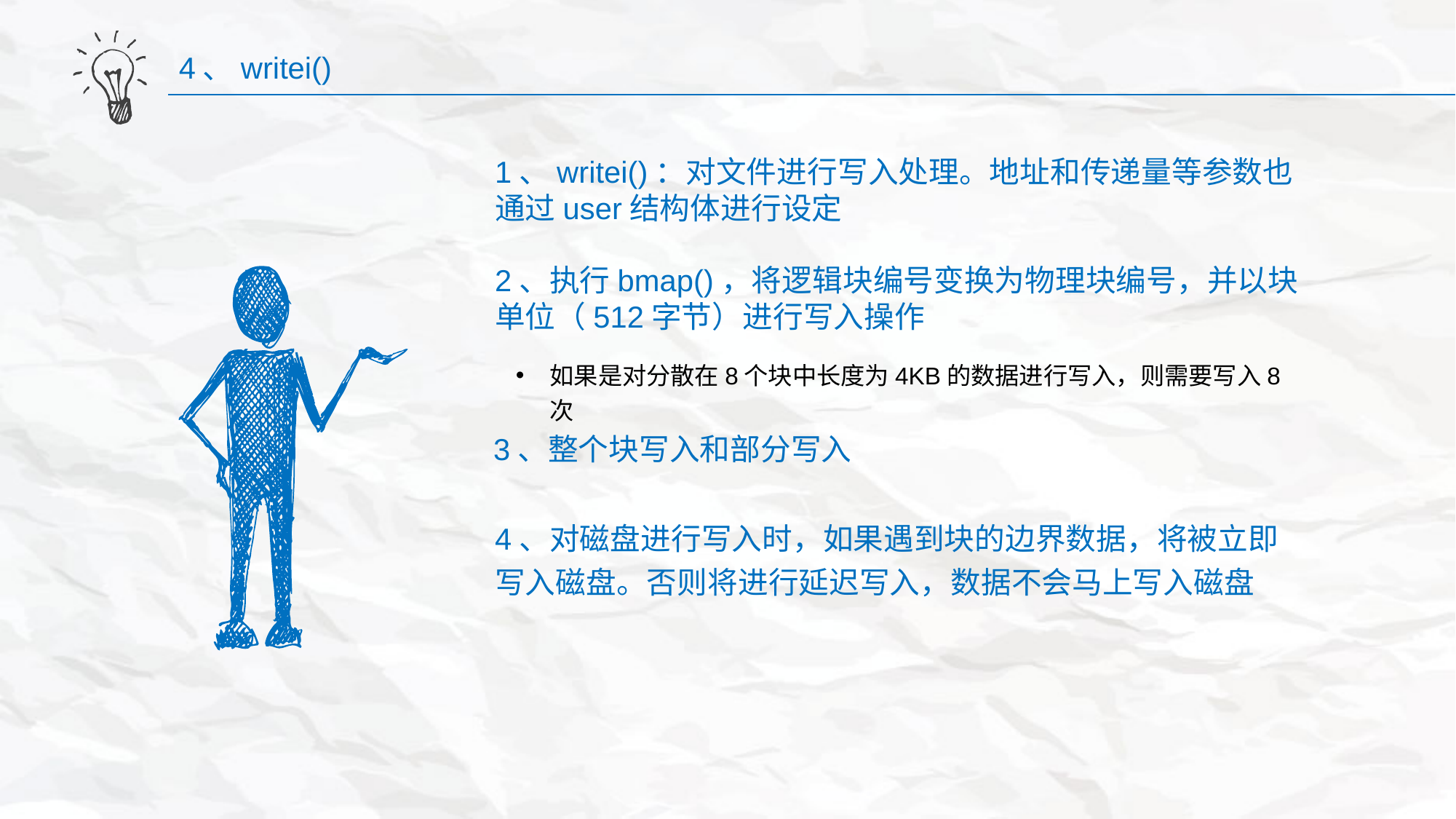

4、writei()
1、writei()：对文件进行写入处理。地址和传递量等参数也通过user结构体进行设定
2、执行bmap()，将逻辑块编号变换为物理块编号，并以块单位（512字节）进行写入操作
如果是对分散在8个块中长度为4KB的数据进行写入，则需要写入8次
3、整个块写入和部分写入
4、对磁盘进行写入时，如果遇到块的边界数据，将被立即写入磁盘。否则将进行延迟写入，数据不会马上写入磁盘